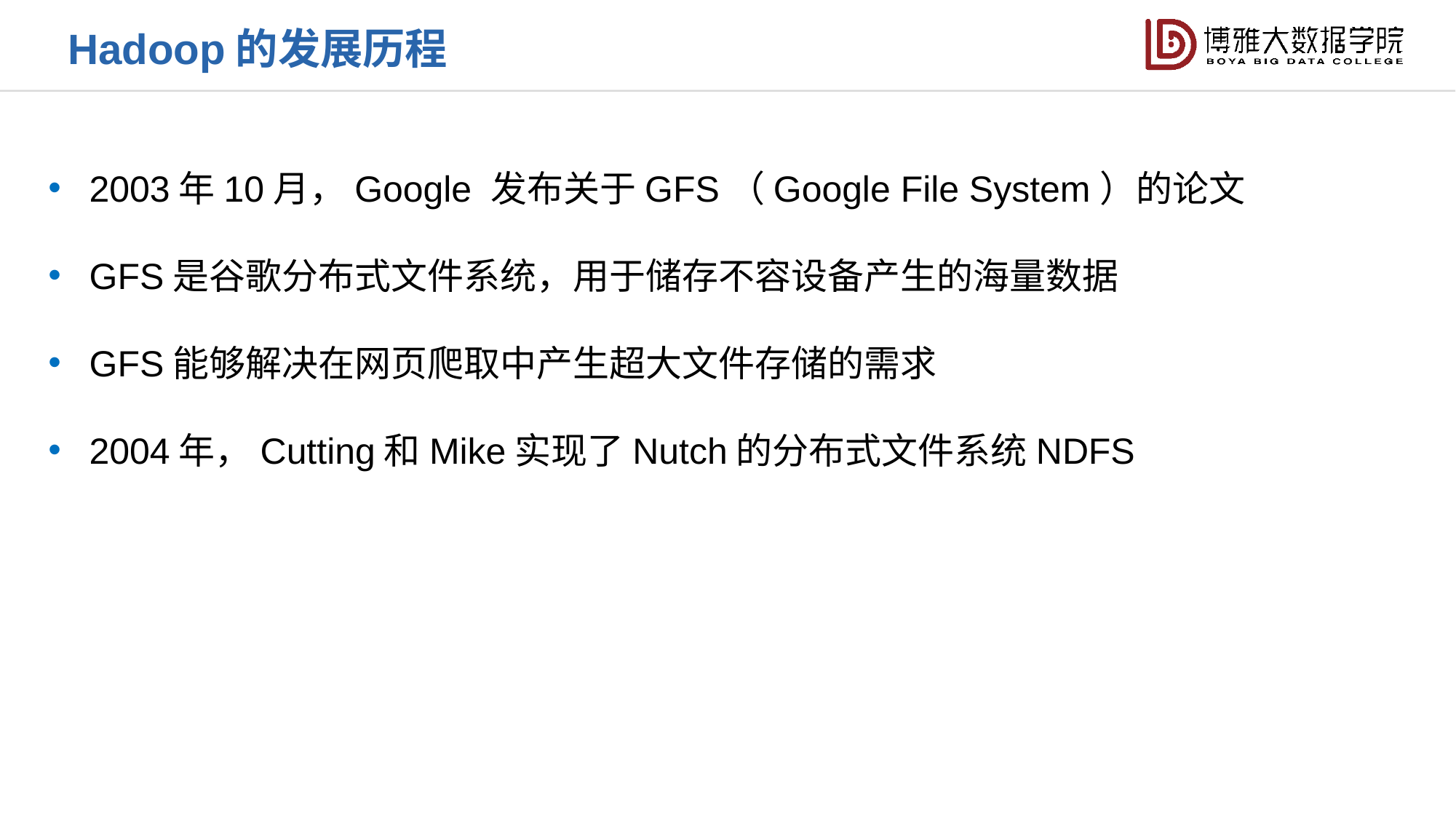

Hadoop的发展历程
2003年10月，Google 发布关于GFS（Google File System）的论文

GFS是谷歌分布式文件系统，用于储存不容设备产生的海量数据

GFS能够解决在网页爬取中产生超大文件存储的需求

2004年，Cutting和Mike实现了Nutch的分布式文件系统NDFS